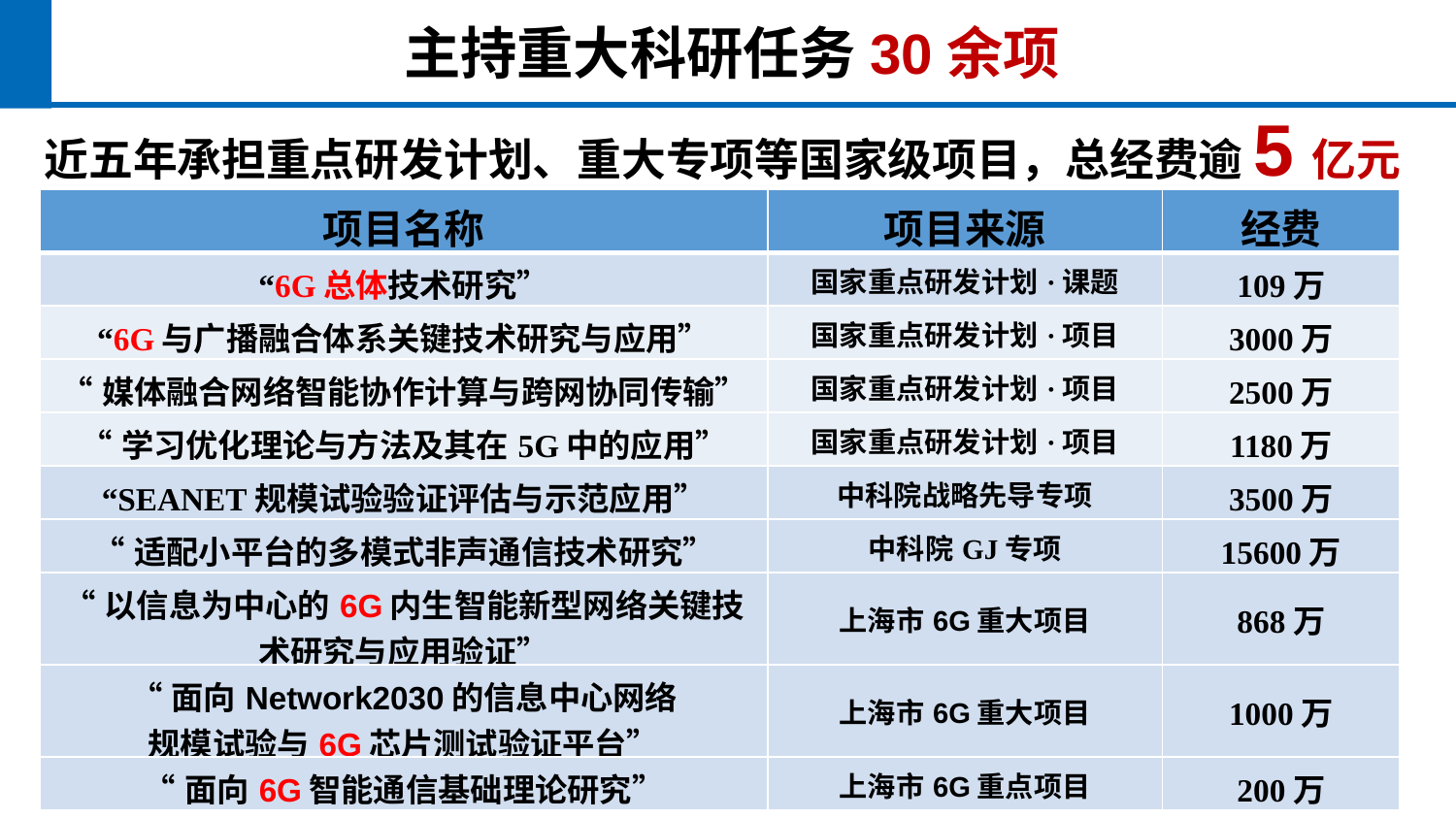

研发团队与工作基础
主持重大科研任务30余项
近五年承担重点研发计划、重大专项等国家级项目，总经费逾5亿元
| 项目名称 | 项目来源 | 经费 |
| --- | --- | --- |
| “6G总体技术研究” | 国家重点研发计划·课题 | 109万 |
| “6G与广播融合体系关键技术研究与应用” | 国家重点研发计划·项目 | 3000万 |
| “媒体融合网络智能协作计算与跨网协同传输” | 国家重点研发计划·项目 | 2500万 |
| “学习优化理论与方法及其在5G中的应用” | 国家重点研发计划·项目 | 1180万 |
| “SEANET规模试验验证评估与示范应用” | 中科院战略先导专项 | 3500万 |
| “适配小平台的多模式非声通信技术研究” | 中科院GJ专项 | 15600万 |
| “以信息为中心的6G内生智能新型网络关键技术研究与应用验证” | 上海市6G重大项目 | 868万 |
| “面向Network2030的信息中心网络 规模试验与6G芯片测试验证平台” | 上海市6G重大项目 | 1000万 |
| “面向6G智能通信基础理论研究” | 上海市6G重点项目 | 200万 |